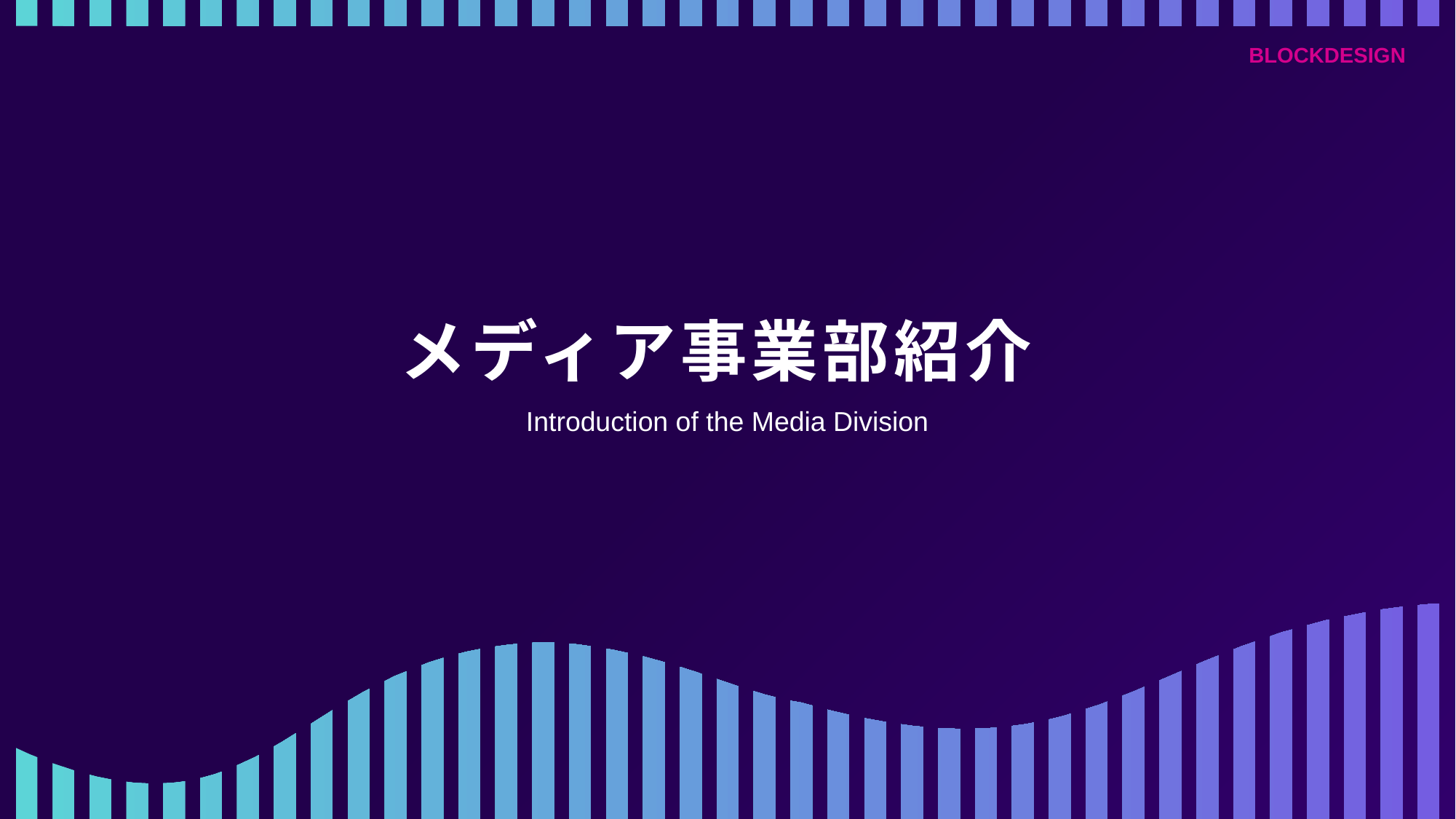

BLOCKDESIGN
メディア事業部紹介
Introduction of the Media Division